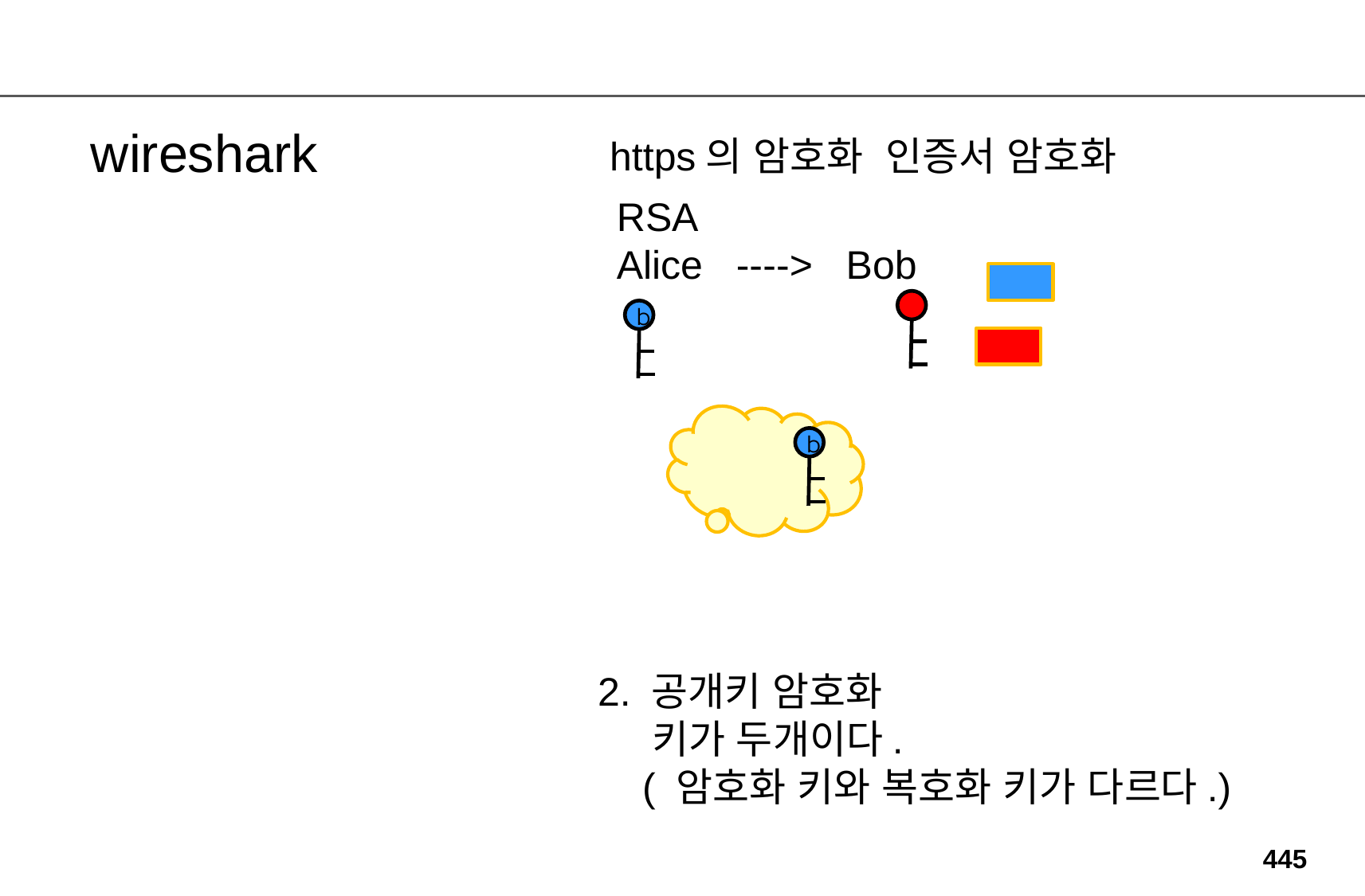

wireshark
https의 암호화  인증서 암호화
RSA
Alice   ---->   Bob

b

b
2. 공개키 암호화
    키가 두개이다.
    ( 암호화 키와 복호화 키가 다르다.)